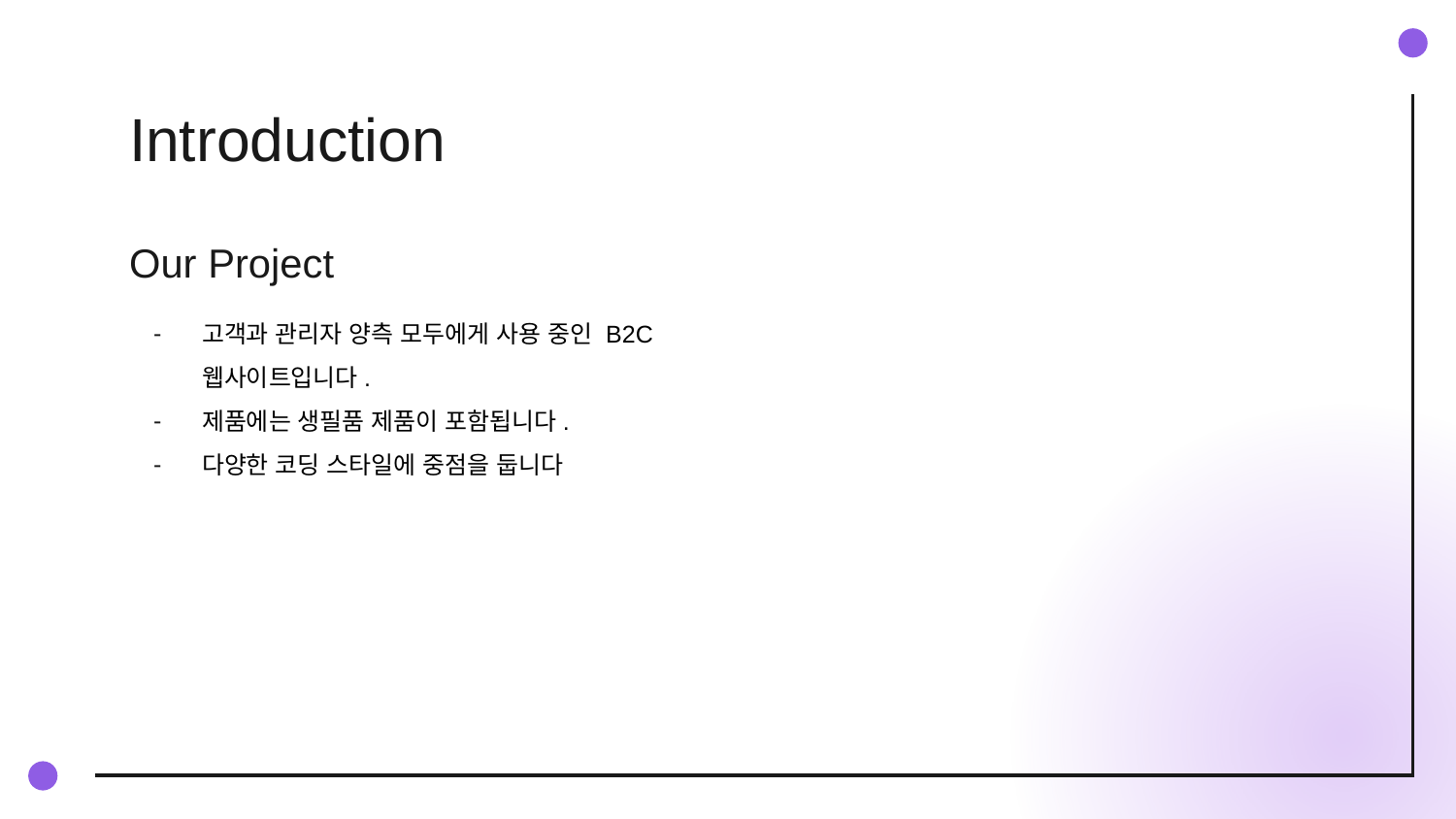

# Introduction
Our Project
고객과 관리자 양측 모두에게 사용 중인 B2C 웹사이트입니다.
제품에는 생필품 제품이 포함됩니다.
다양한 코딩 스타일에 중점을 둡니다